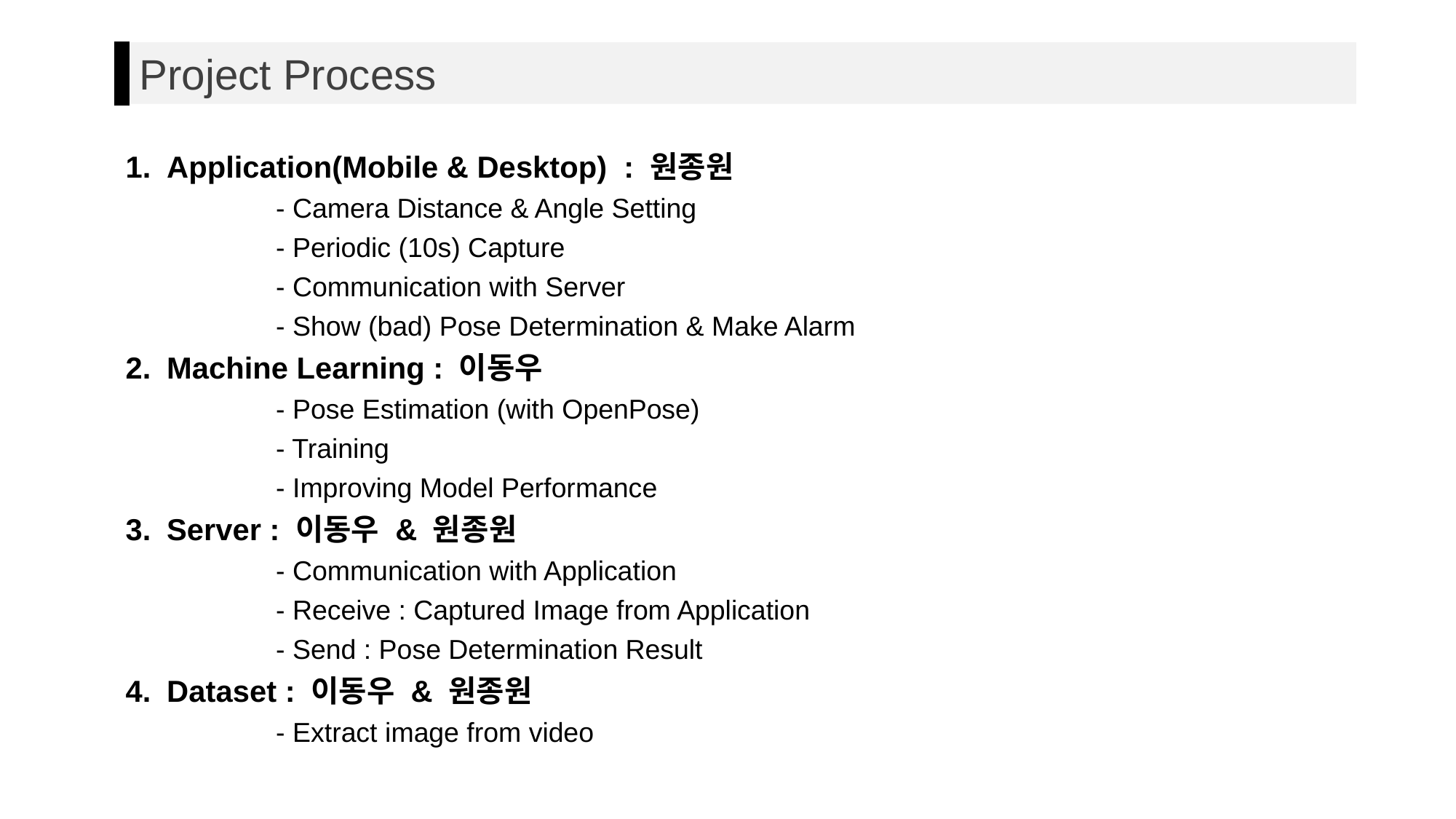

Project Process
Application(Mobile & Desktop)  : 원종원
	- Camera Distance & Angle Setting
	- Periodic (10s) Capture
	- Communication with Server
	- Show (bad) Pose Determination & Make Alarm
Machine Learning : 이동우
	- Pose Estimation (with OpenPose)
	- Training
	- Improving Model Performance
Server : 이동우 & 원종원
	- Communication with Application
	- Receive : Captured Image from Application
	- Send : Pose Determination Result
Dataset : 이동우 & 원종원
	- Extract image from video